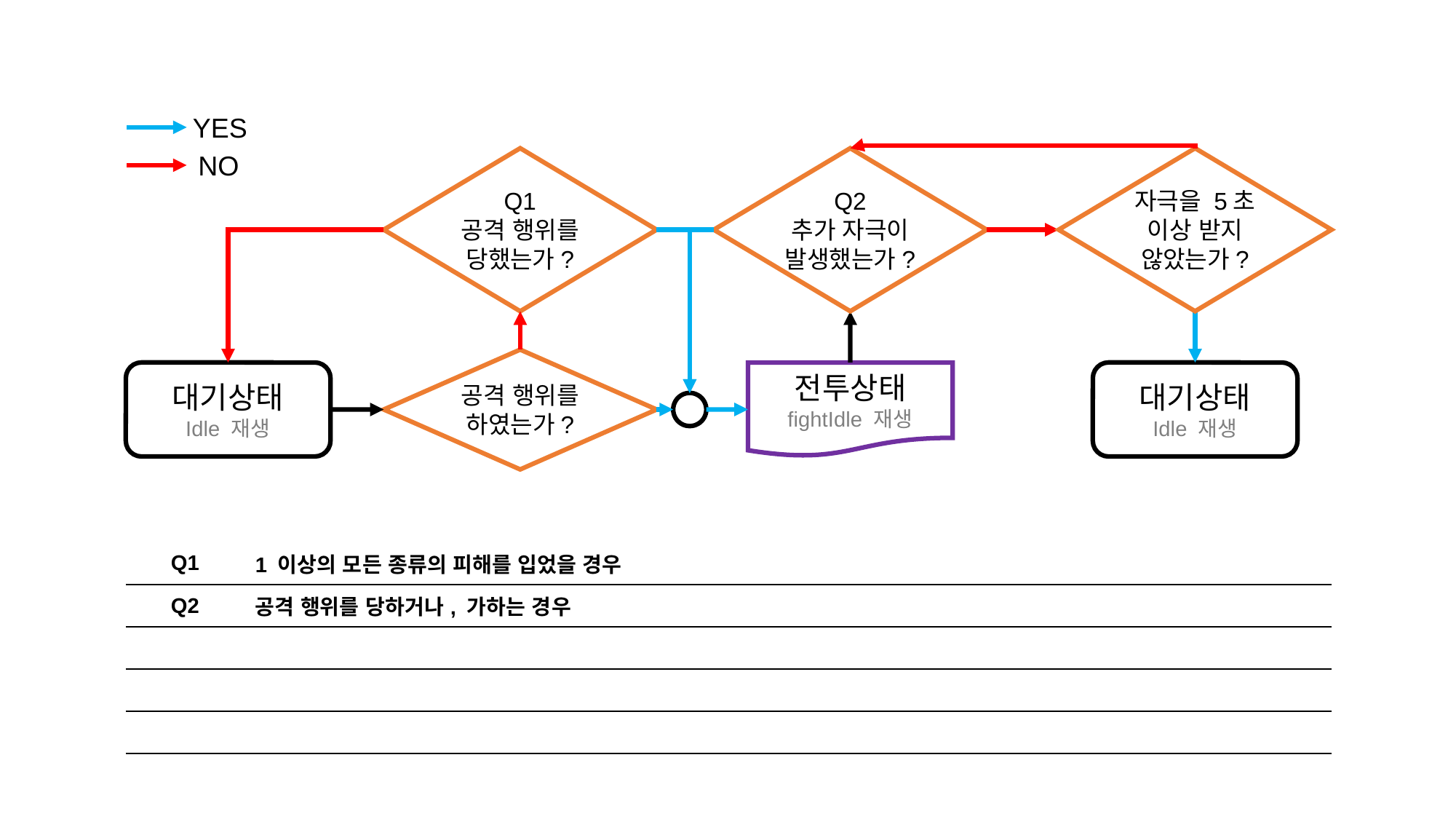

YES
NO
Q1
공격 행위를
당했는가?
Q2
추가 자극이
발생했는가?
자극을 5초
이상 받지 않았는가?
공격 행위를
하였는가?
대기상태
Idle 재생
전투상태
fightIdle 재생
대기상태
Idle 재생

| Q1 | 1 이상의 모든 종류의 피해를 입었을 경우 |
| --- | --- |
| Q2 | 공격 행위를 당하거나, 가하는 경우 |
|  |  |
|  |  |
|  |  |
|  |  |